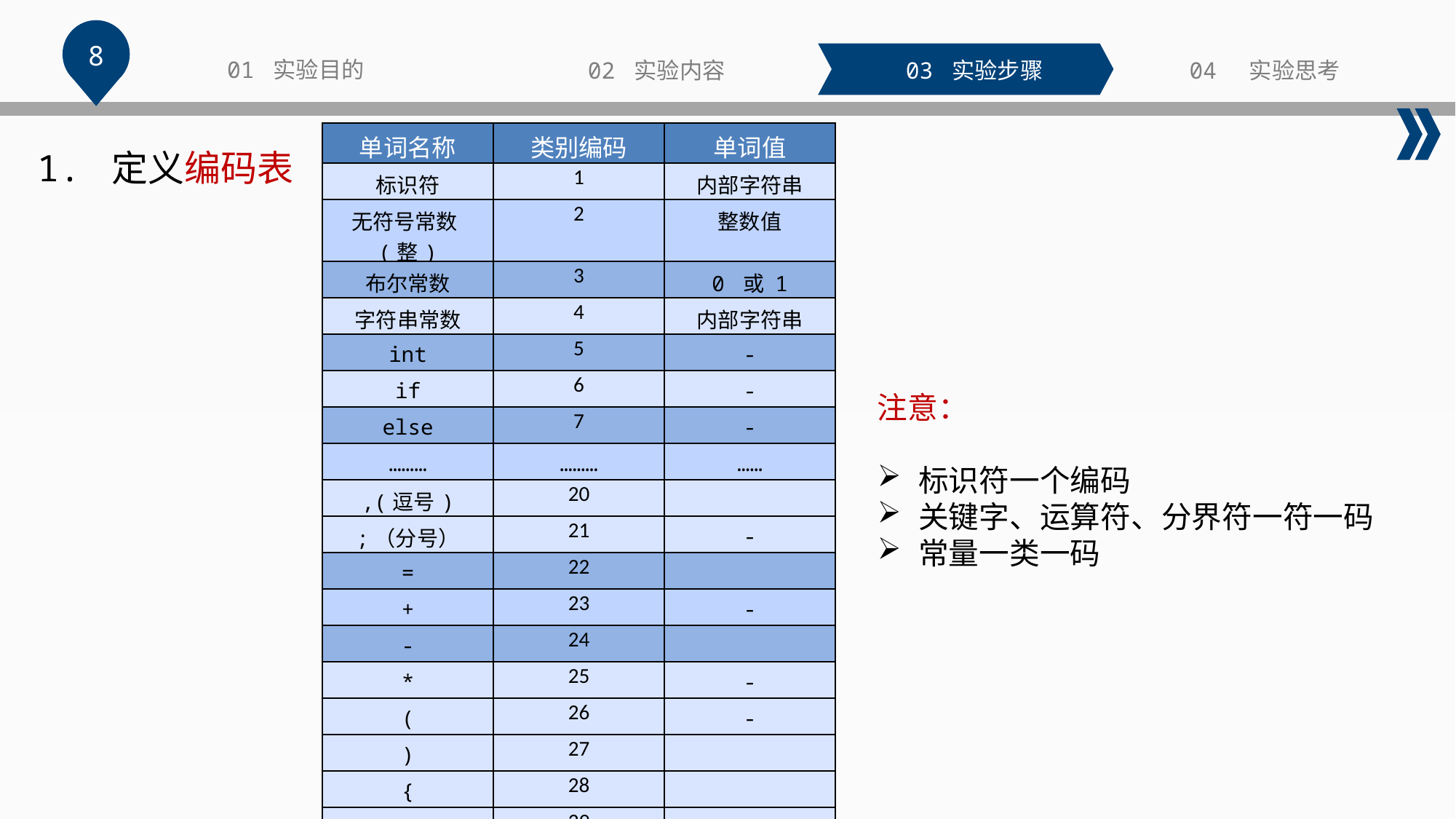

8

01 实验目的
02 实验内容
03 实验步骤
04  实验思考

| 单词名称 | 类别编码 | 单词值 |
| --- | --- | --- |
| 标识符 | 1 | 内部字符串 |
| 无符号常数(整) | 2 | 整数值 |
| 布尔常数 | 3 | 0 或 1 |
| 字符串常数 | 4 | 内部字符串 |
| int | 5 | - |
| if | 6 | - |
| else | 7 | - |
| ……… | ……… | …… |
| ,(逗号) | 20 |  |
| ;（分号） | 21 | - |
| = | 22 |  |
| + | 23 | - |
| - | 24 |  |
| \* | 25 | - |
| ( | 26 | - |
| ) | 27 |  |
| { | 28 |  |
| } | 29 |  |
1. 定义编码表
注意：

标识符一个编码
关键字、运算符、分界符一符一码
常量一类一码